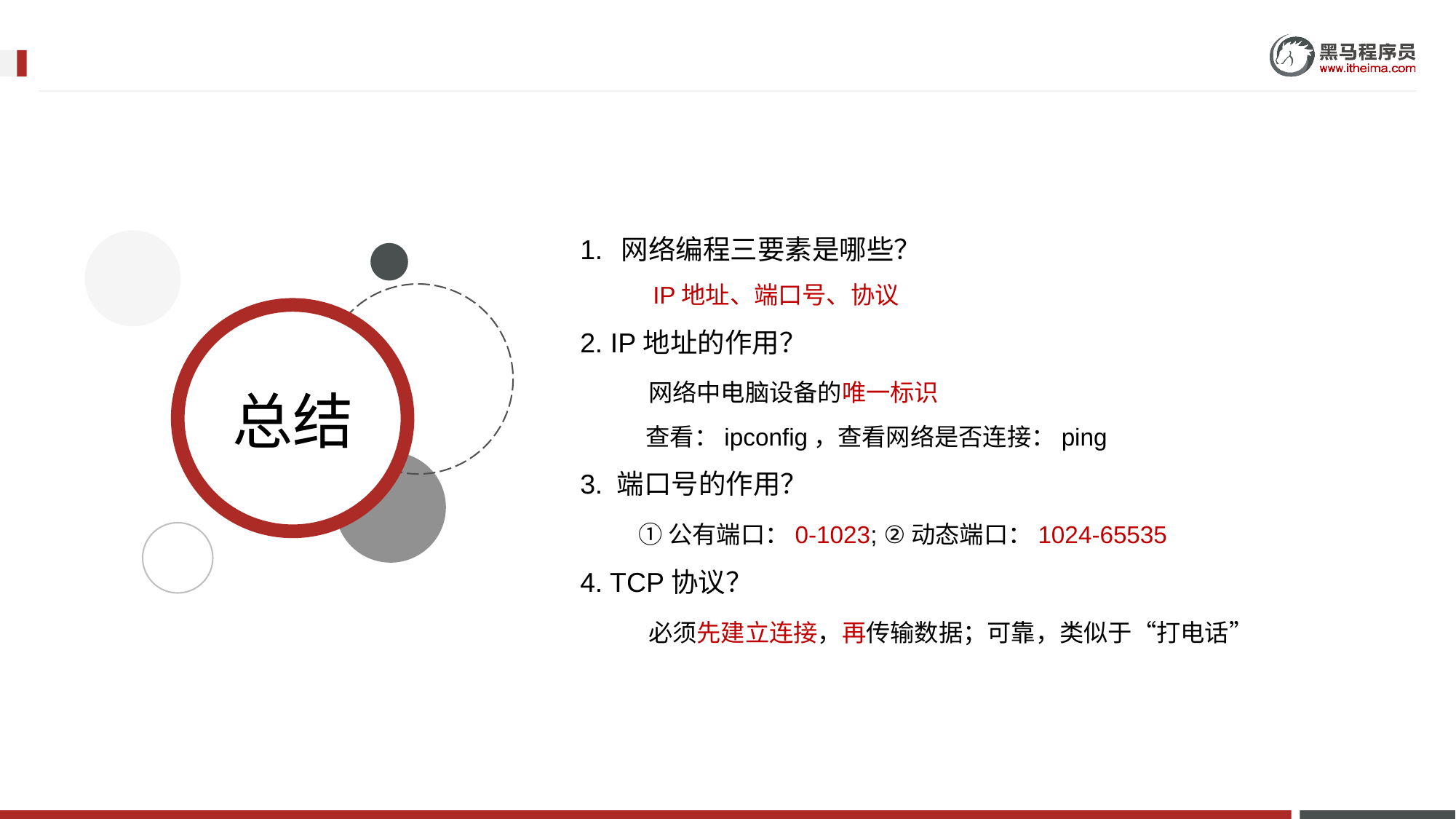

网络编程三要素是哪些？
IP地址、端口号、协议
2. IP地址的作用？
          网络中电脑设备的唯一标识
           查看：ipconfig，查看网络是否连接：ping
3. 端口号的作用？
          ①公有端口：0-1023; ②动态端口：1024-65535
4. TCP协议？
          必须先建立连接，再传输数据；可靠，类似于“打电话”